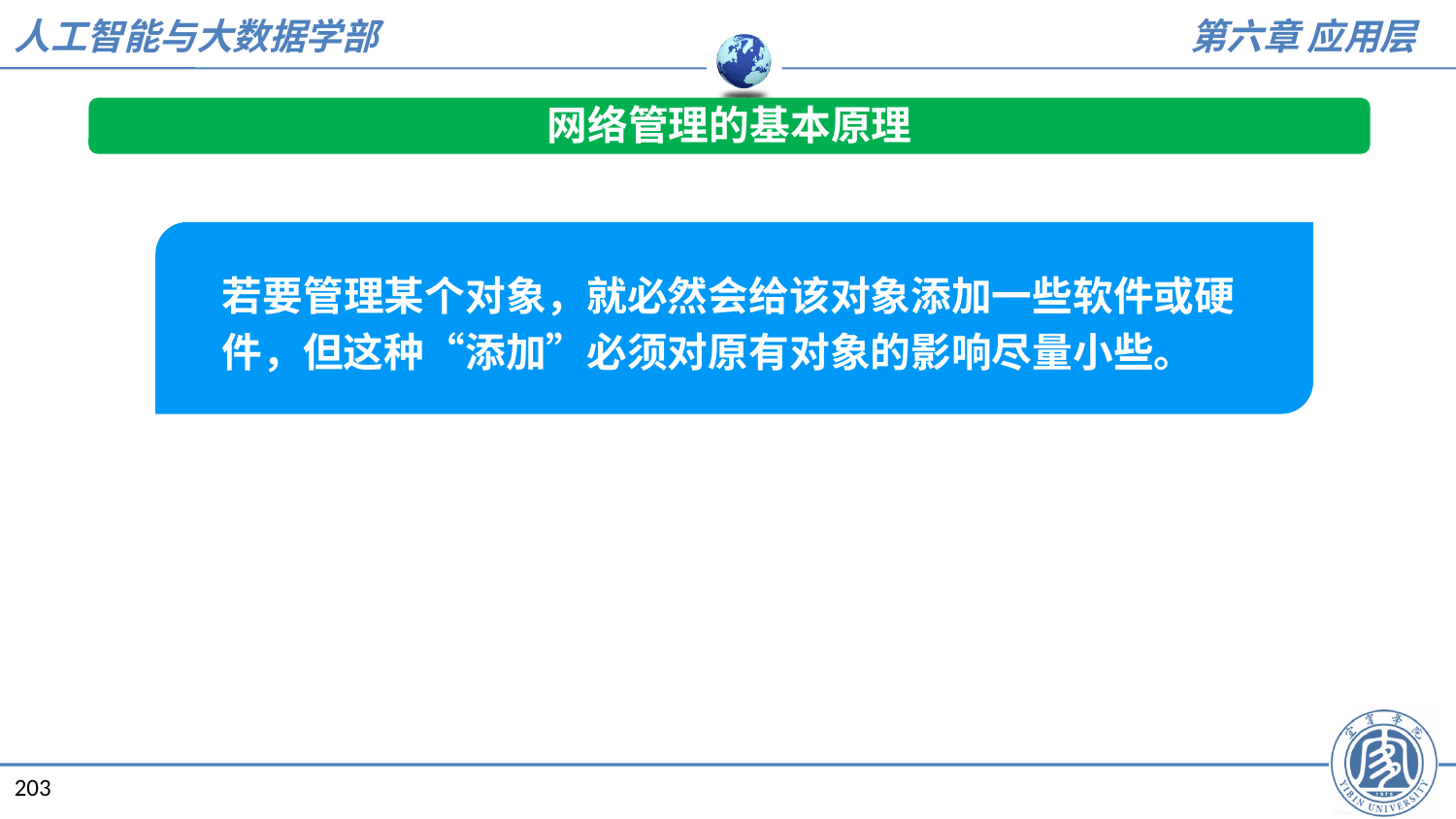

网络管理的基本原理

若要管理某个对象，就必然会给该对象添加一些软件或硬件，但这种“添加”必须对原有对象的影响尽量小些。
203